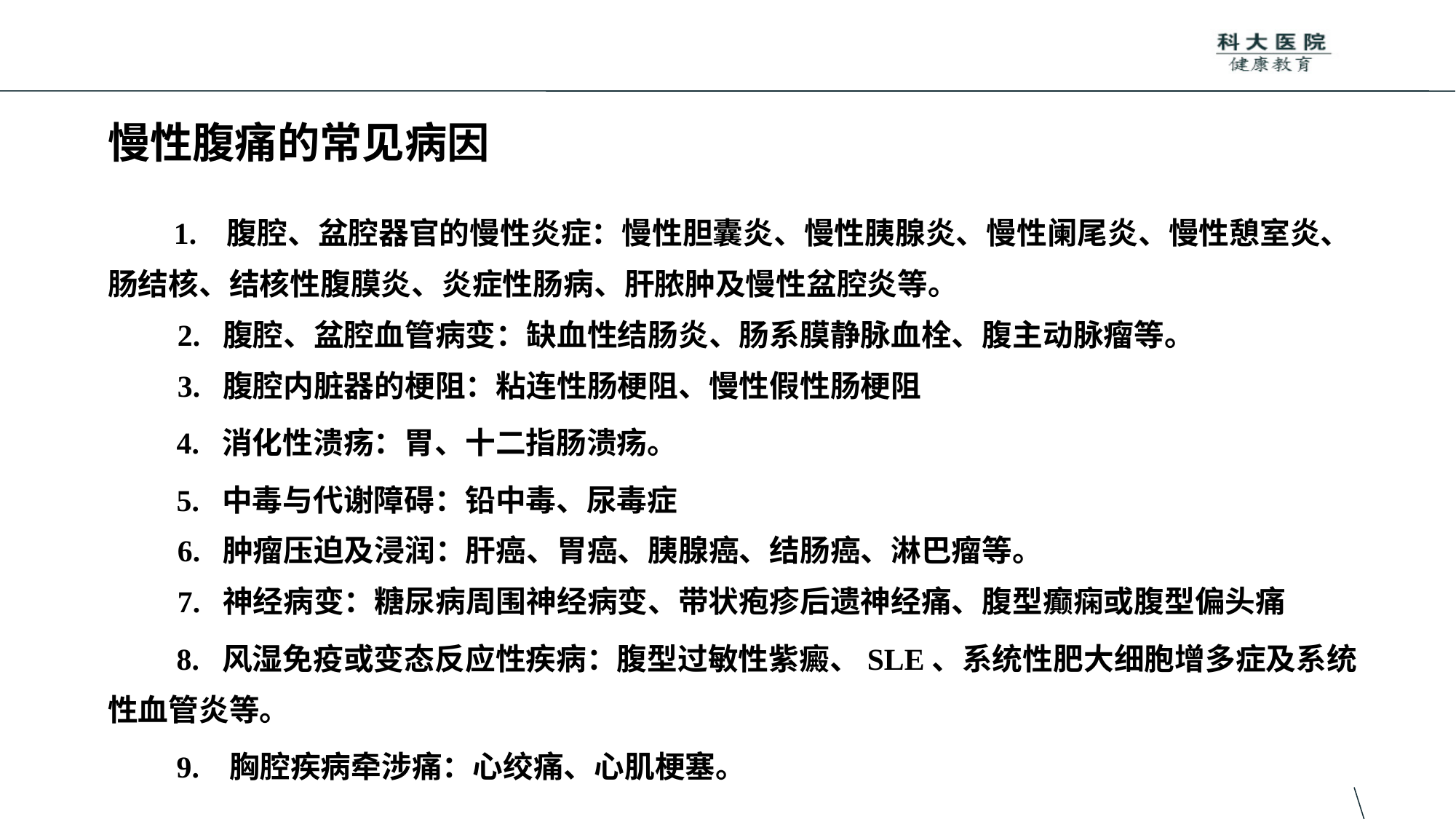

# 慢性腹痛的常见病因
           1.   腹腔、盆腔器官的慢性炎症：慢性胆囊炎、慢性胰腺炎、慢性阑尾炎、慢性憩室炎、肠结核、结核性腹膜炎、炎症性肠病、肝脓肿及慢性盆腔炎等。
         2.  腹腔、盆腔血管病变：缺血性结肠炎、肠系膜静脉血栓、腹主动脉瘤等。
         3.  腹腔内脏器的梗阻：粘连性肠梗阻、慢性假性肠梗阻
         4.  消化性溃疡：胃、十二指肠溃疡。
         5.  中毒与代谢障碍：铅中毒、尿毒症
         6.  肿瘤压迫及浸润：肝癌、胃癌、胰腺癌、结肠癌、淋巴瘤等。
         7.  神经病变：糖尿病周围神经病变、带状疱疹后遗神经痛、腹型癫痫或腹型偏头痛
         8.  风湿免疫或变态反应性疾病：腹型过敏性紫癜、SLE、系统性肥大细胞增多症及系统性血管炎等。
         9.   胸腔疾病牵涉痛：心绞痛、心肌梗塞。